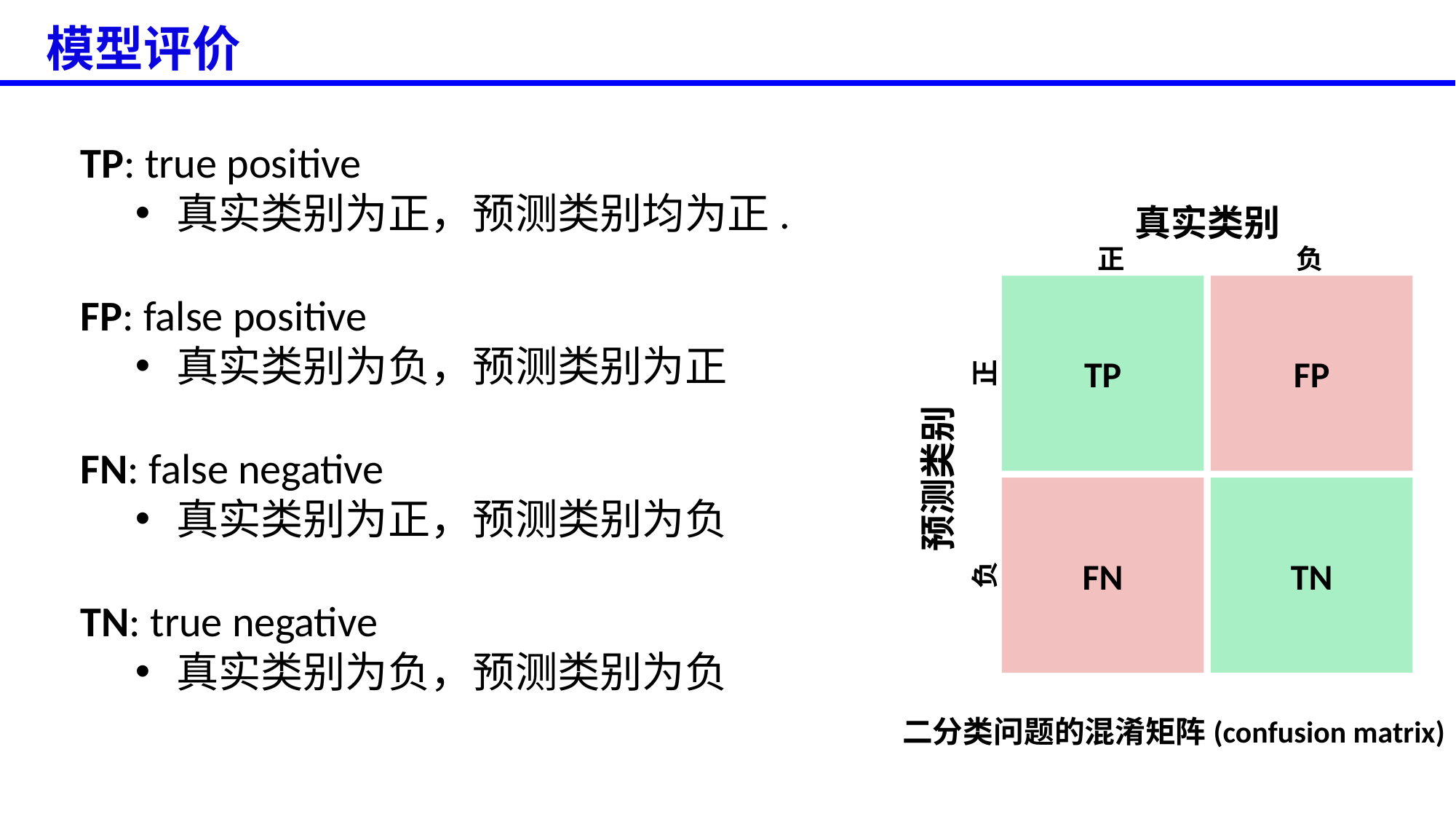

模型评价
TP: true positive
真实类别为正，预测类别均为正.

FP: false positive
真实类别为负，预测类别为正

FN: false negative
真实类别为正，预测类别为负

TN: true negative
真实类别为负，预测类别为负
真实类别
正
负
TP
FP
正
预测类别
FN
TN
负
二分类问题的混淆矩阵(confusion matrix)